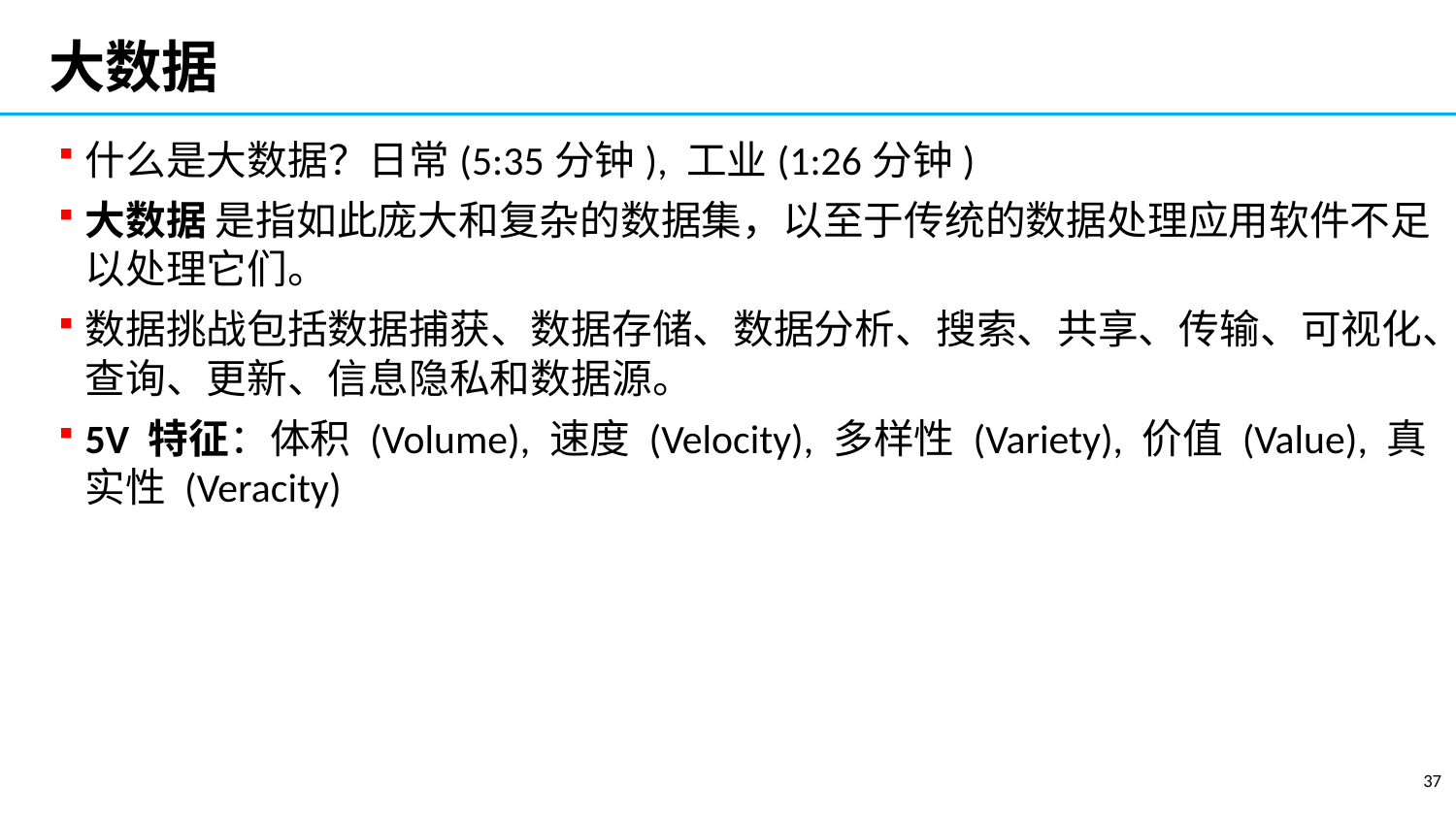

# 大数据

什么是大数据？日常(5:35分钟), 工业(1:26分钟)
大数据 是指如此庞大和复杂的数据集，以至于传统的数据处理应用软件不足以处理它们。
数据挑战包括数据捕获、数据存储、数据分析、搜索、共享、传输、可视化、查询、更新、信息隐私和数据源。
5V 特征：体积 (Volume), 速度 (Velocity), 多样性 (Variety), 价值 (Value), 真实性 (Veracity)
37